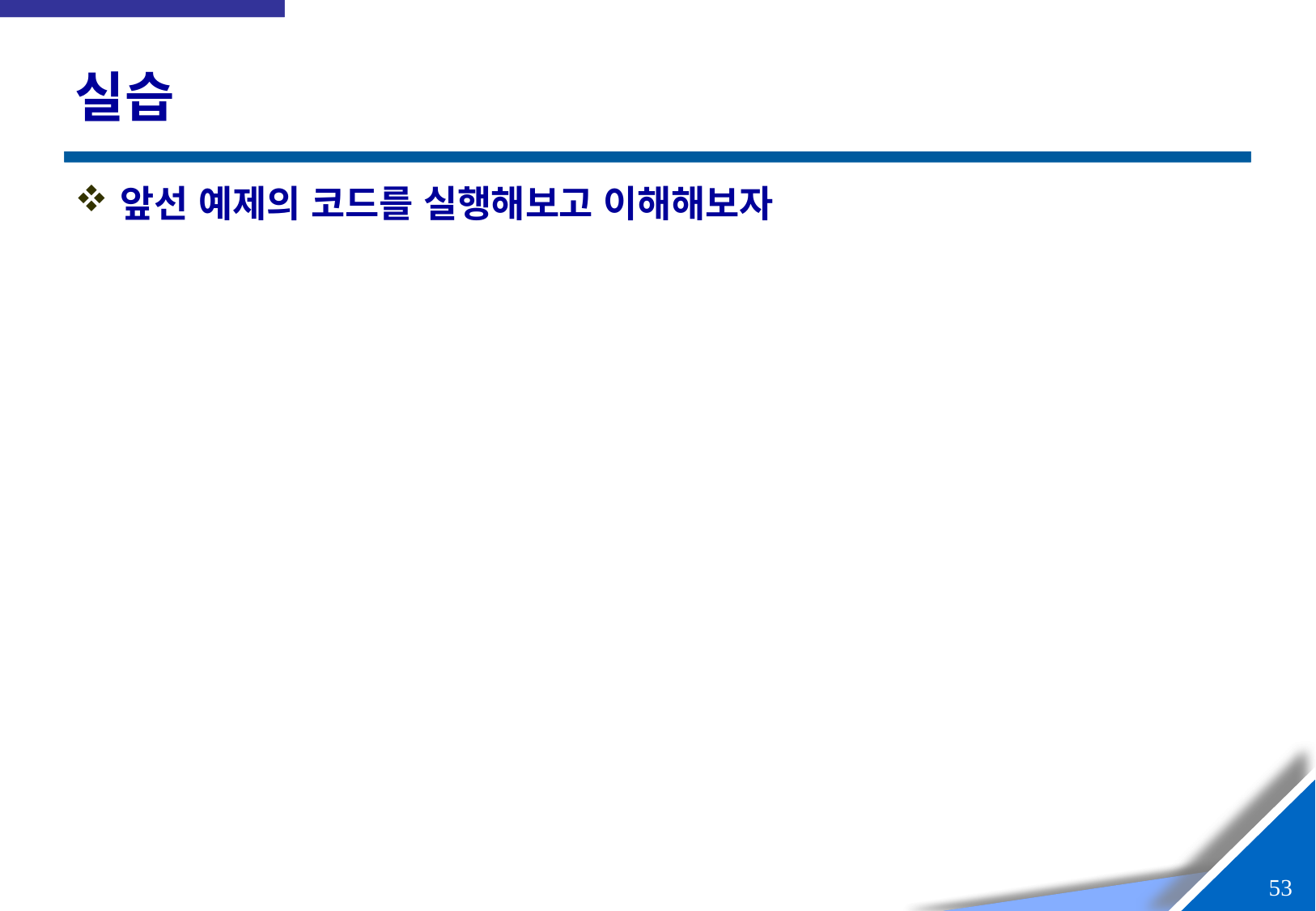

# 실습
앞선 예제의 코드를 실행해보고 이해해보자
53